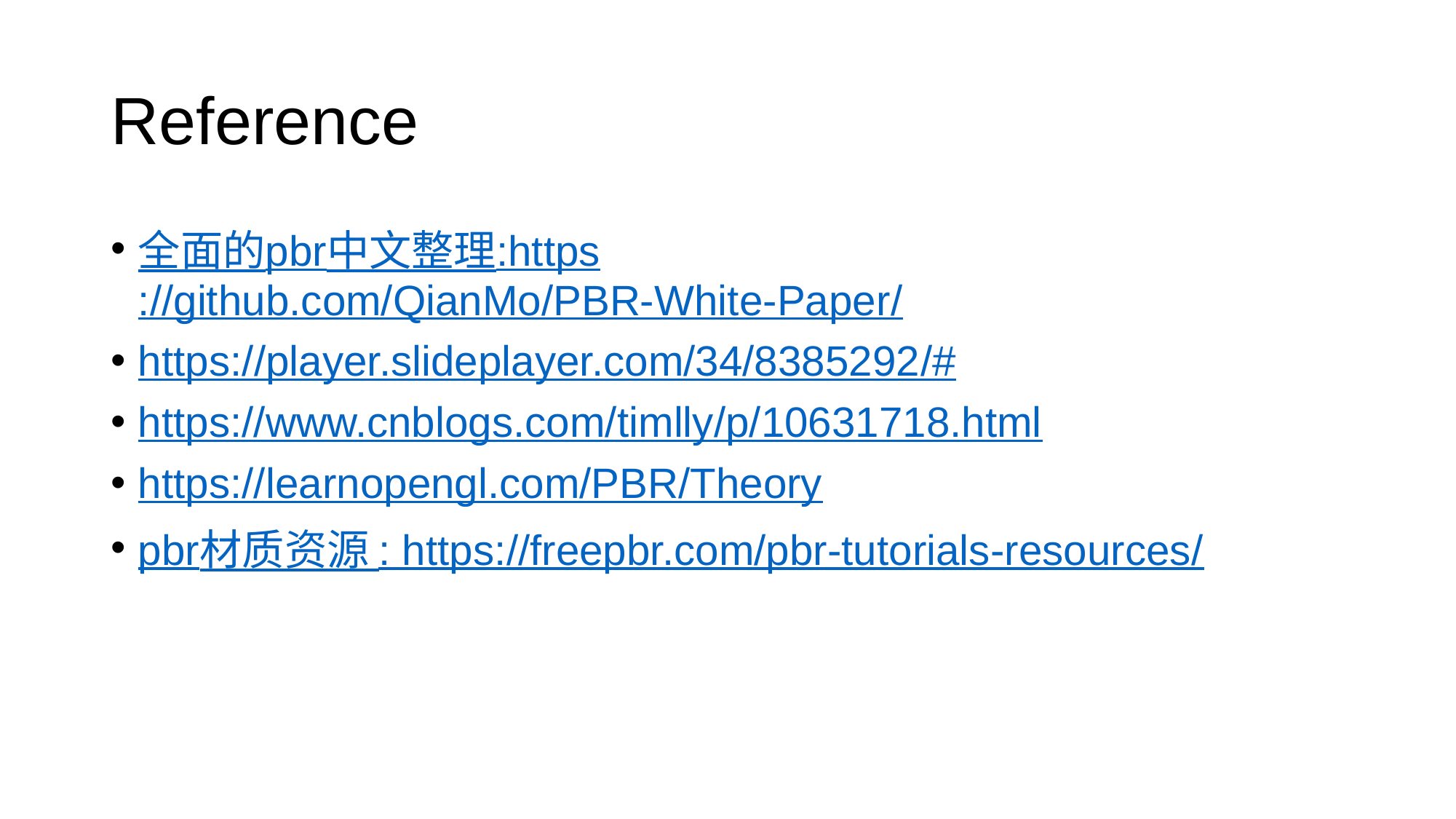

# Reference
全面的pbr中文整理:https://github.com/QianMo/PBR-White-Paper/
https://player.slideplayer.com/34/8385292/#
https://www.cnblogs.com/timlly/p/10631718.html
https://learnopengl.com/PBR/Theory
pbr材质资源 : https://freepbr.com/pbr-tutorials-resources/